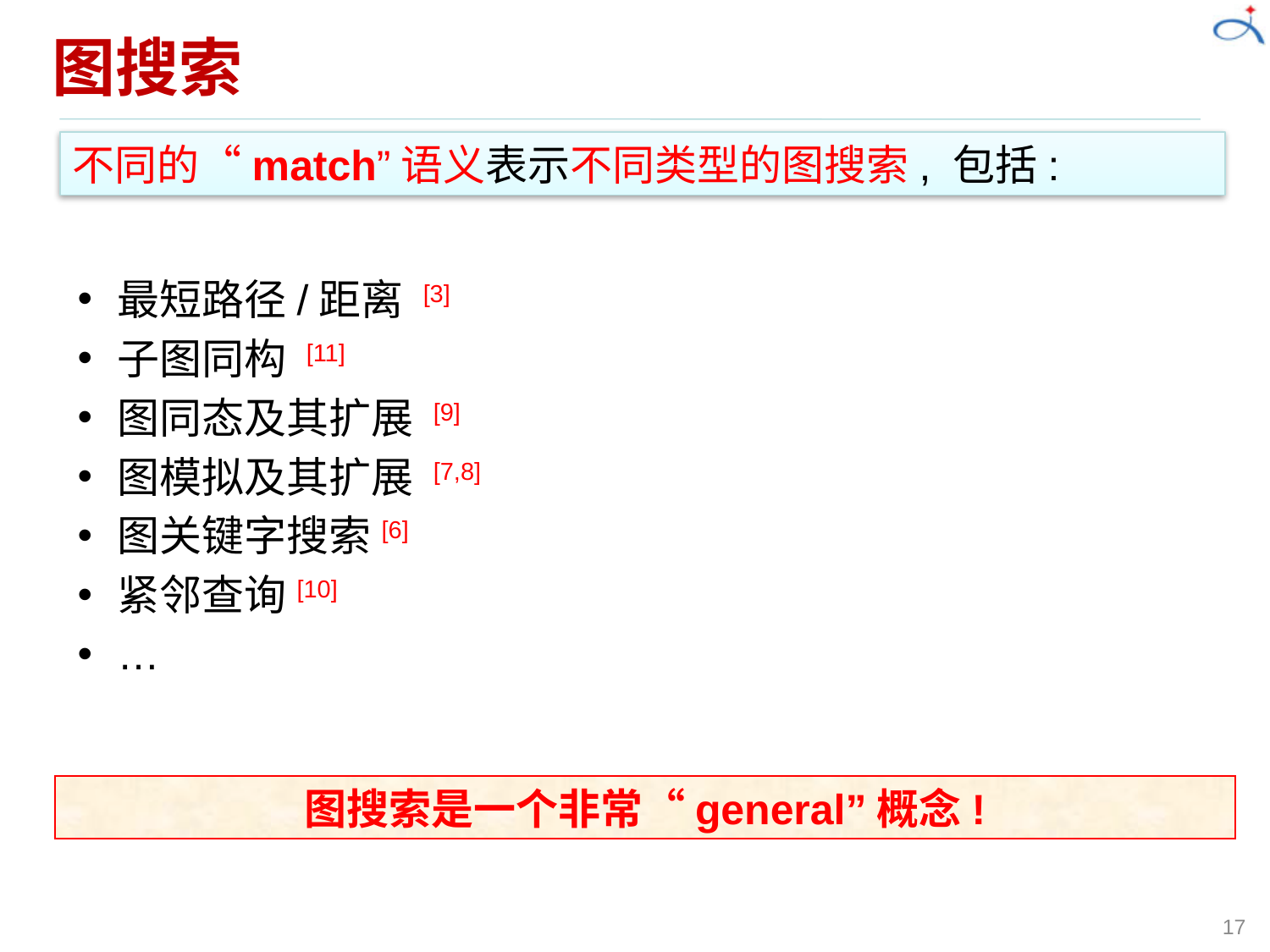

# 图搜索
不同的“match”语义表示不同类型的图搜索, 包括:
最短路径/距离 [3]
子图同构 [11]
图同态及其扩展 [9]
图模拟及其扩展 [7,8]
图关键字搜索[6]
紧邻查询[10]
…

图搜索是一个非常“general”概念!
17